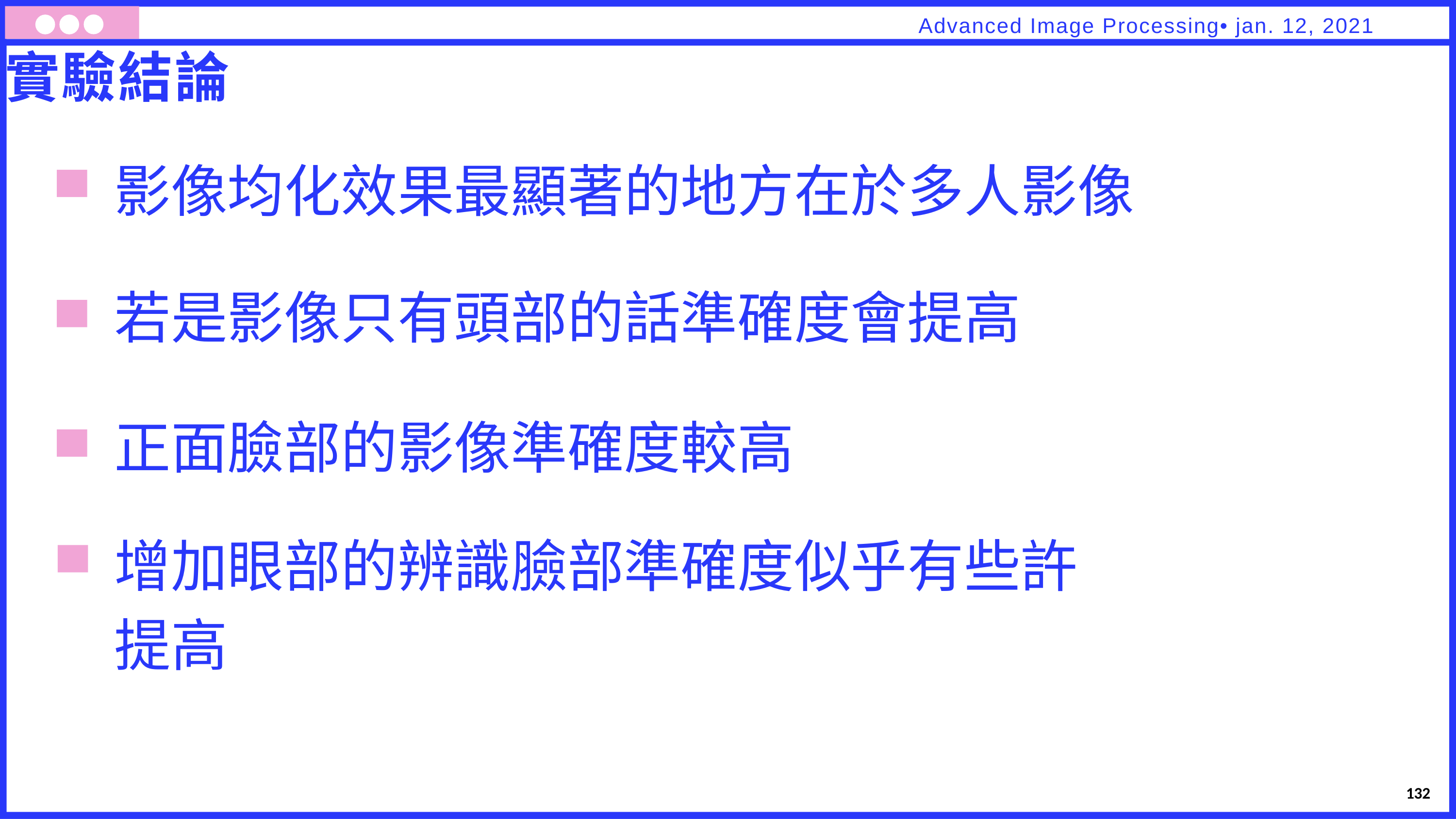

Advanced Image Processing• jan. 12, 2021

實驗結論
影像均化效果最顯著的地方在於多人影像

若是影像只有頭部的話準確度會提高

正面臉部的影像準確度較高

增加眼部的辨識臉部準確度似乎有些許提高

132